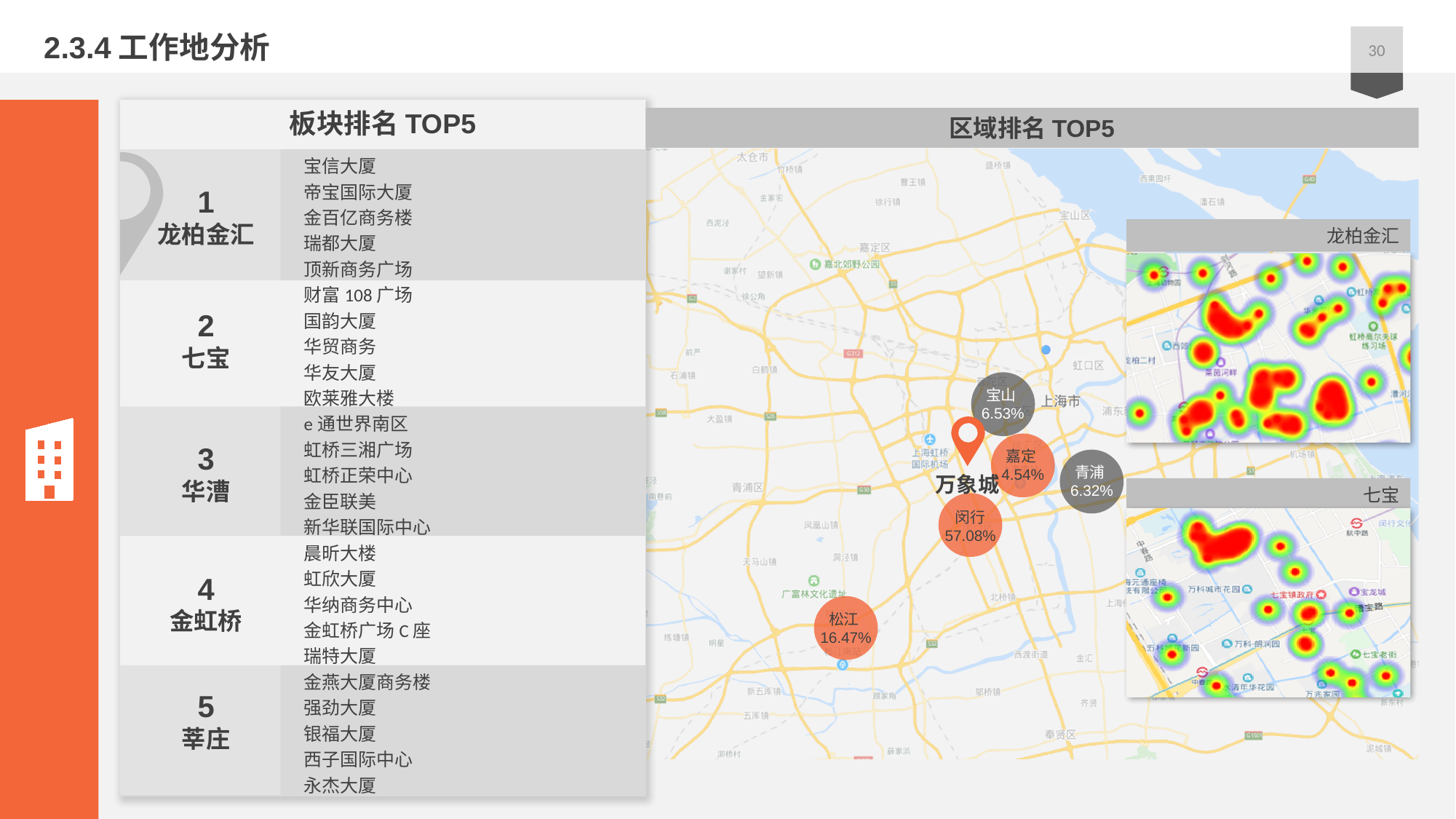

2.3.4工作地分析
30

板块排名TOP5
区域排名TOP5
宝信大厦
帝宝国际大厦
金百亿商务楼
瑞都大厦
顶新商务广场
财富108广场
国韵大厦
华贸商务
华友大厦
欧莱雅大楼
e通世界南区
虹桥三湘广场
虹桥正荣中心
金臣联美
新华联国际中心
晨昕大楼
虹欣大厦
华纳商务中心
金虹桥广场C座
瑞特大厦
金燕大厦商务楼
强劲大厦
银福大厦
西子国际中心
永杰大厦

1
龙柏金汇
龙柏金汇

2
七宝

宝山6.53%

万象城

3
华漕
嘉定4.54%

青浦6.32%
七宝

闵行
57.08%

4
金虹桥

松江16.47%

5
莘庄